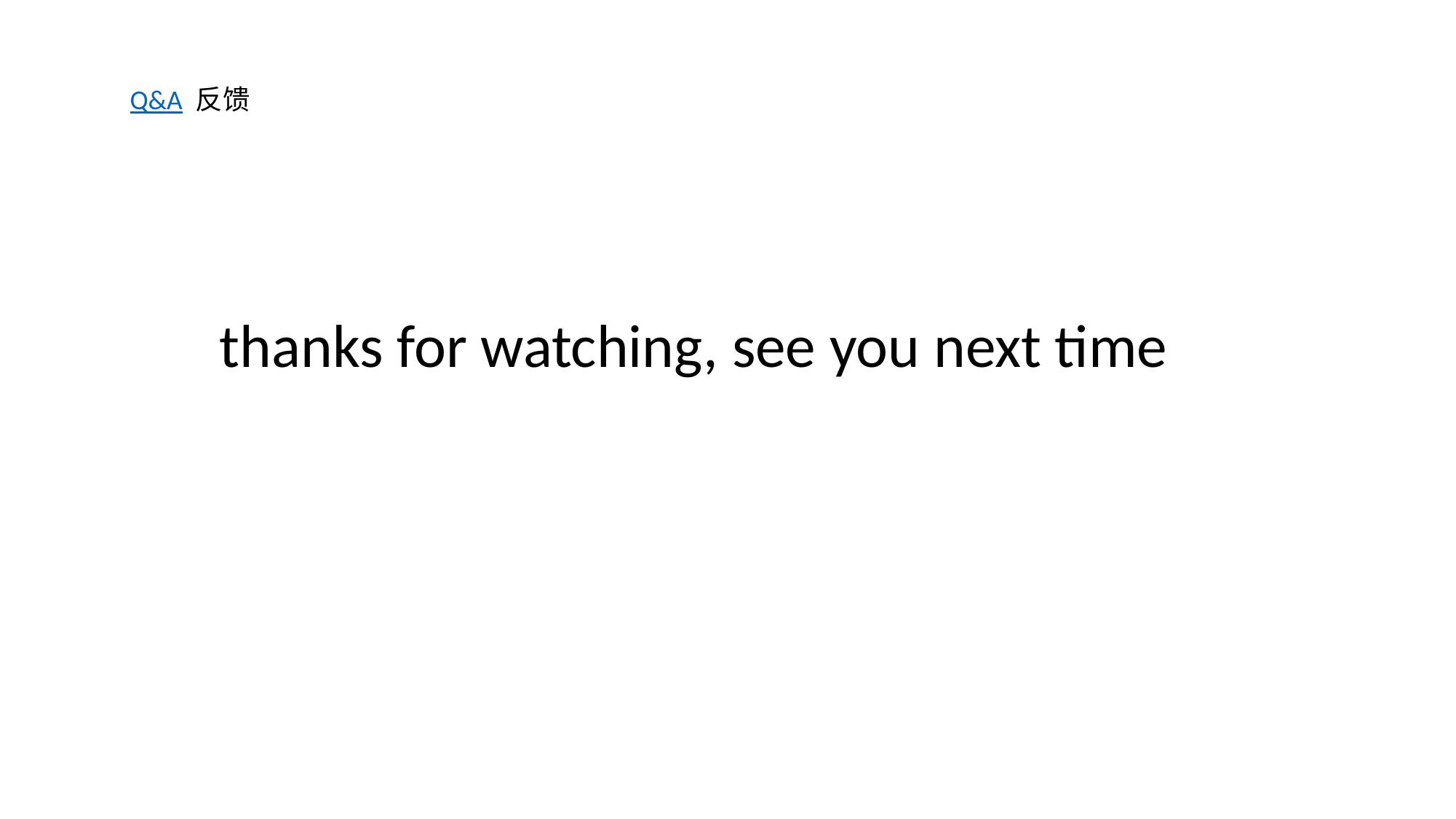

Q&A 反馈
thanks for watching, see you next time